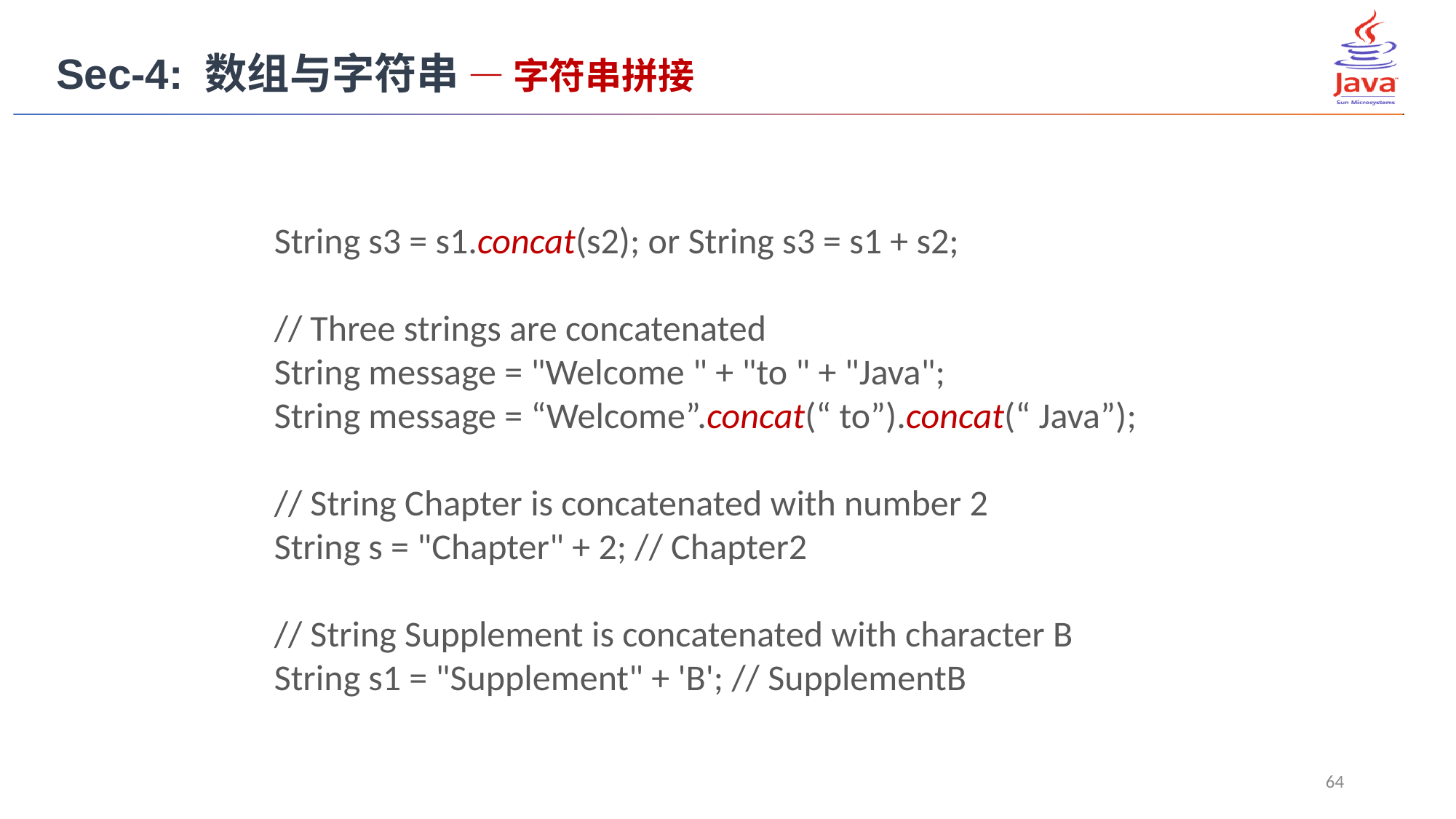

Sec-4: 数组与字符串 — 字符串拼接
String s3 = s1.concat(s2); or String s3 = s1 + s2;

// Three strings are concatenated
String message = "Welcome " + "to " + "Java";
String message = “Welcome”.concat(“ to”).concat(“ Java”);

// String Chapter is concatenated with number 2
String s = "Chapter" + 2; // Chapter2

// String Supplement is concatenated with character B
String s1 = "Supplement" + 'B'; // SupplementB
64